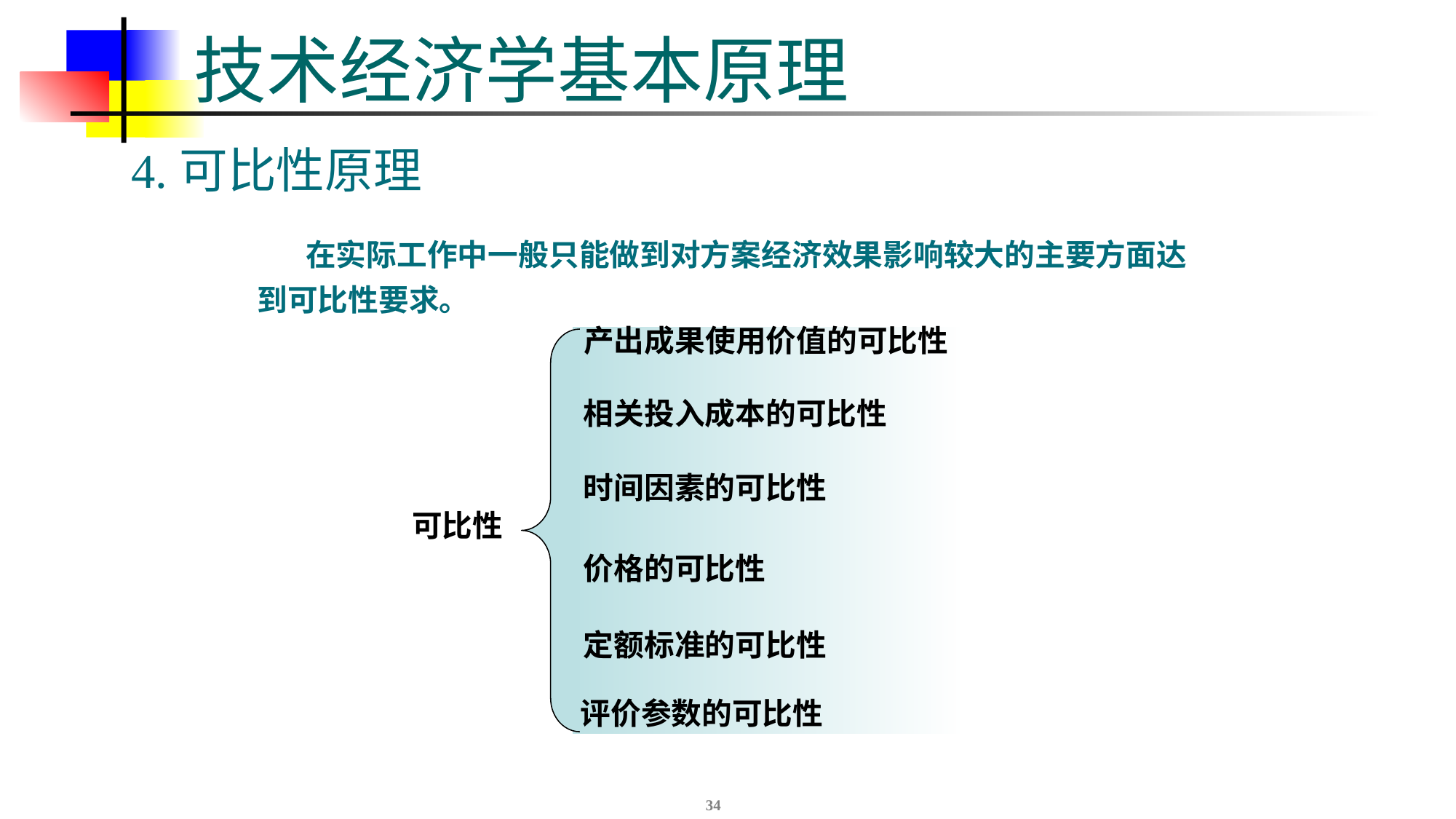

# 技术经济学基本原理
4.可比性原理
      在实际工作中一般只能做到对方案经济效果影响较大的主要方面达到可比性要求。
产出成果使用价值的可比性

相关投入成本的可比性
时间因素的可比性
可比性
价格的可比性
定额标准的可比性
评价参数的可比性
34